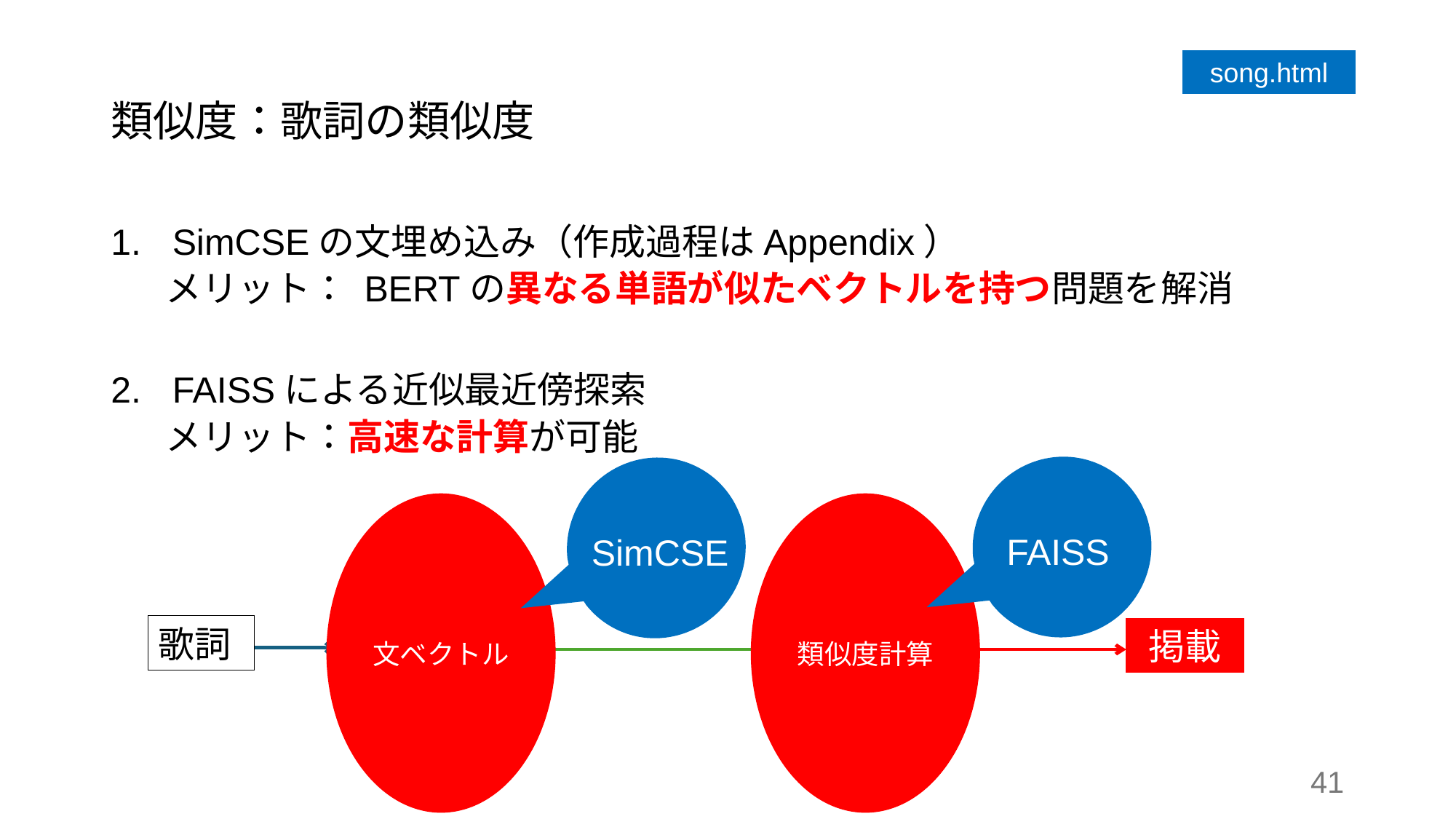

# 類似度：歌詞の類似度
song.html
SimCSEの文埋め込み（作成過程はAppendix）
メリット： BERTの異なる単語が似たベクトルを持つ問題を解消

FAISSによる近似最近傍探索
メリット：高速な計算が可能

FAISS

SimCSE
文ベクトル
類似度計算
歌詞
掲載
41